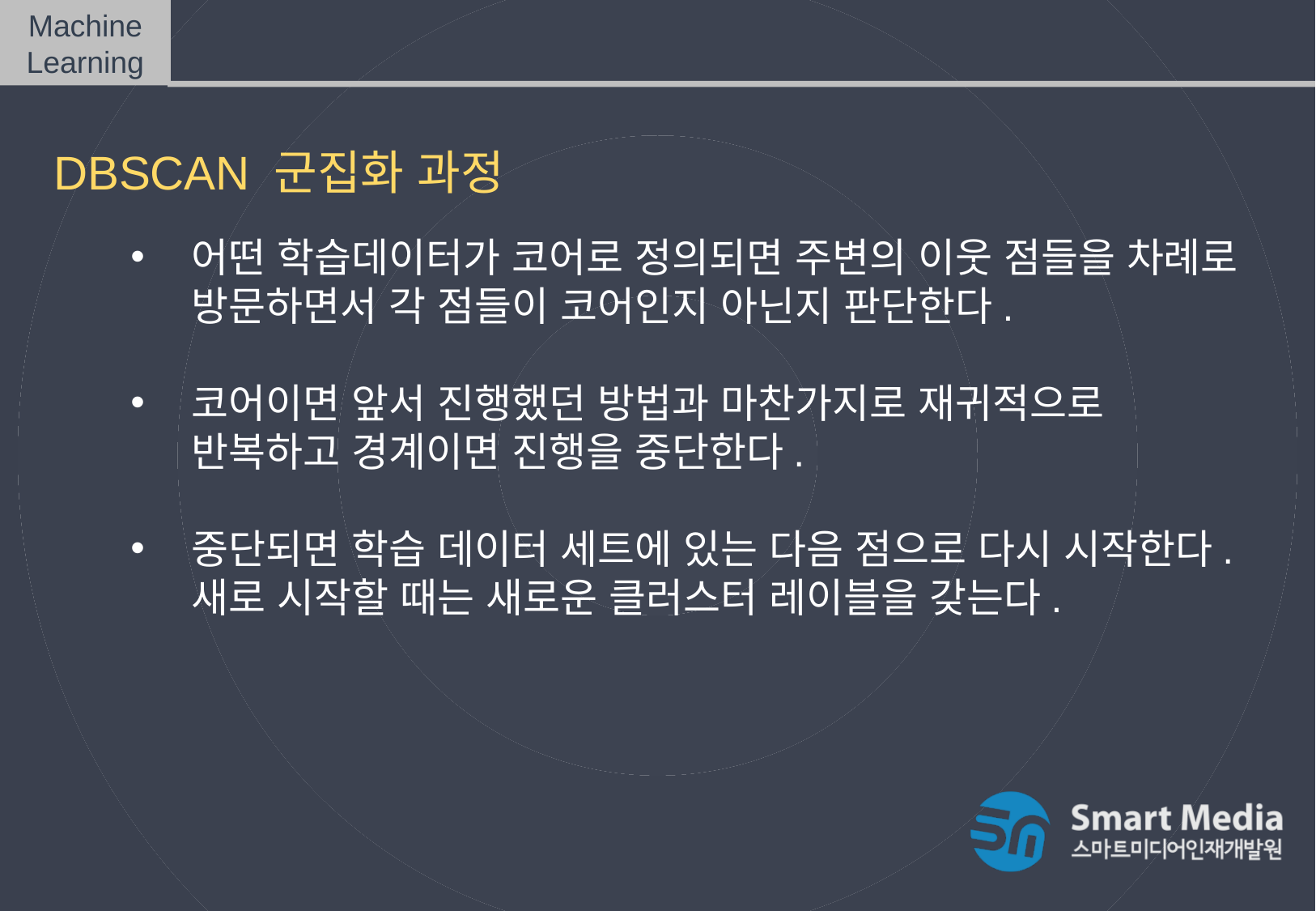

Machine Learning
DBSCAN(density-based spatial clustering of applications with noise)

DBSCAN 군집화 과정
어떤 학습데이터가 코어로 정의되면 주변의 이웃 점들을 차례로 방문하면서 각 점들이 코어인지 아닌지 판단한다.

코어이면 앞서 진행했던 방법과 마찬가지로 재귀적으로 반복하고 경계이면 진행을 중단한다.

중단되면 학습 데이터 세트에 있는 다음 점으로 다시 시작한다. 새로 시작할 때는 새로운 클러스터 레이블을 갖는다.